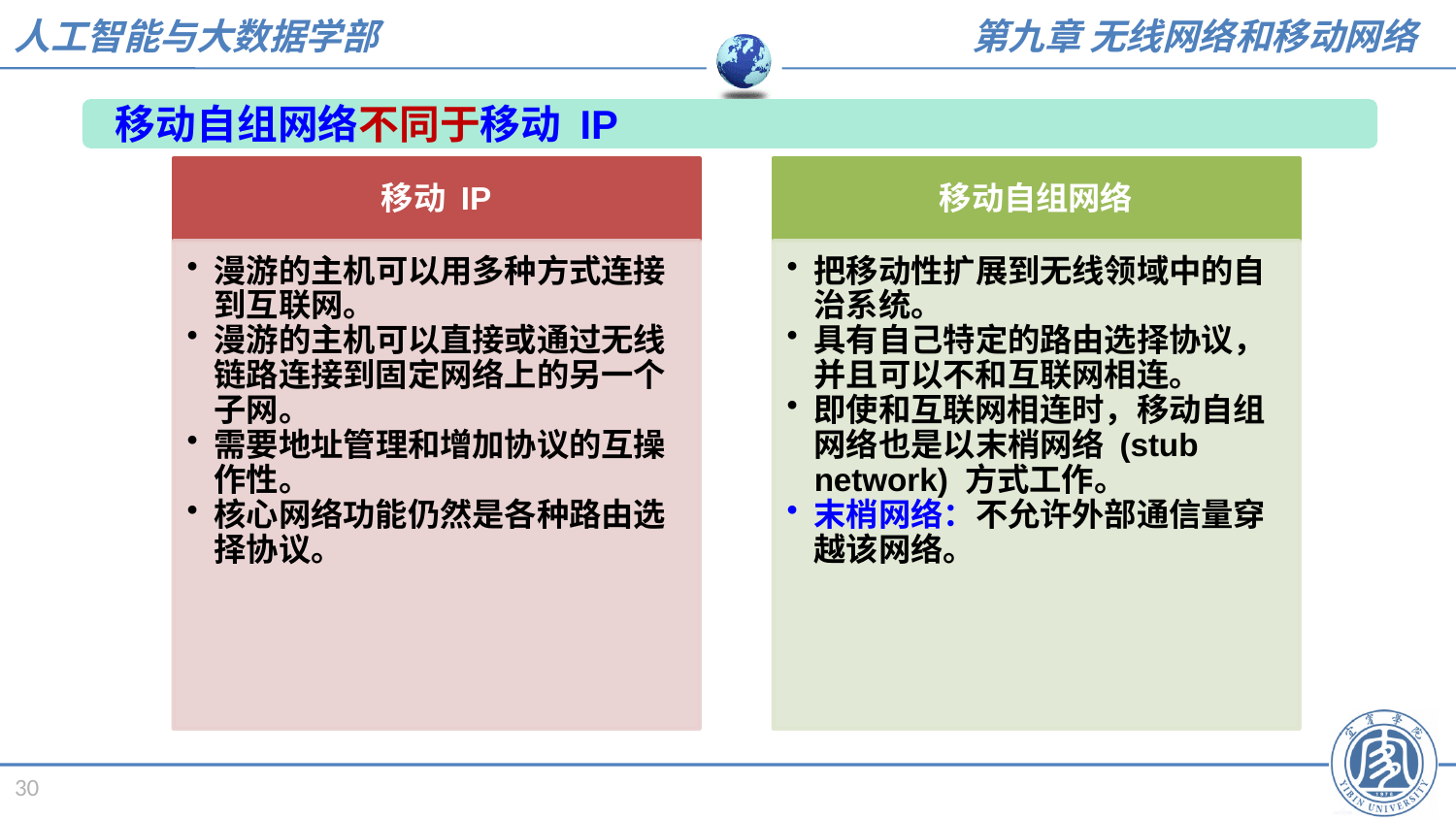

移动自组网络不同于移动 IP

移动 IP
漫游的主机可以用多种方式连接到互联网。
漫游的主机可以直接或通过无线链路连接到固定网络上的另一个子网。
需要地址管理和增加协议的互操作性。
核心网络功能仍然是各种路由选择协议。
移动自组网络
把移动性扩展到无线领域中的自治系统。
具有自己特定的路由选择协议，并且可以不和互联网相连。
即使和互联网相连时，移动自组网络也是以末梢网络 (stub network) 方式工作。
末梢网络：不允许外部通信量穿越该网络。
30